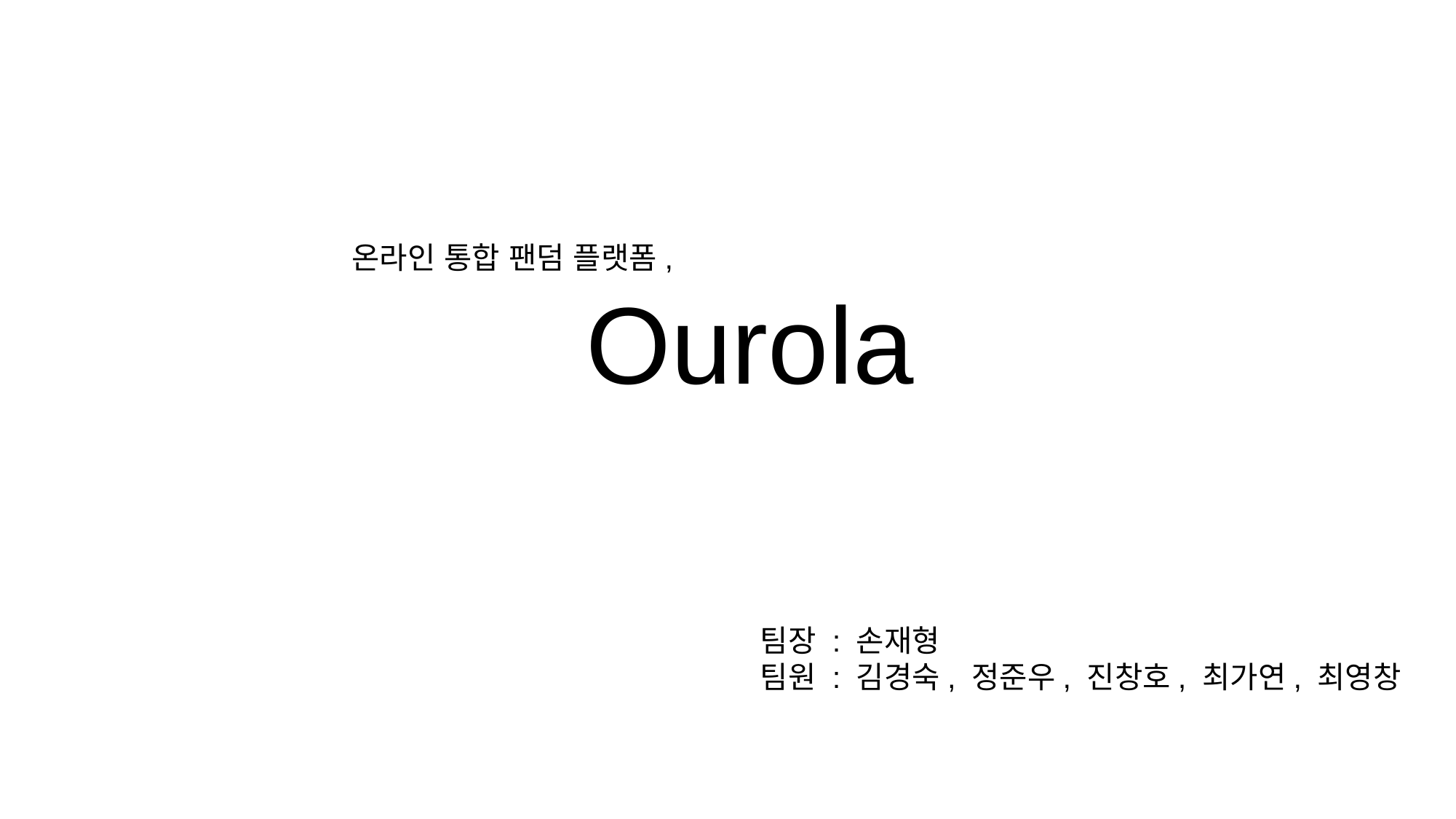

온라인 통합 팬덤 플랫폼,
Ourola
팀장 : 손재형
팀원 : 김경숙, 정준우, 진창호, 최가연, 최영창